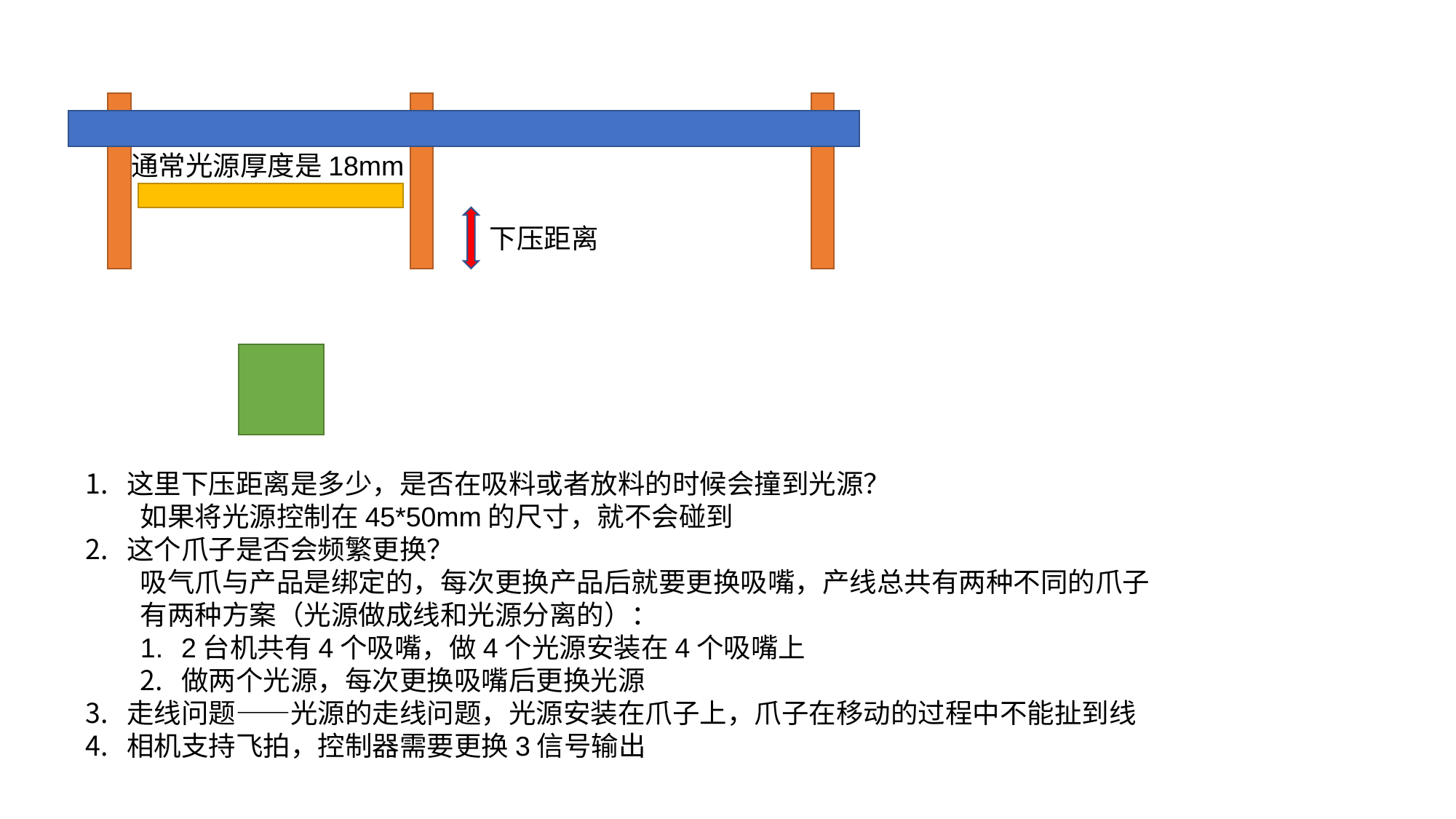

通常光源厚度是18mm

下压距离

这里下压距离是多少，是否在吸料或者放料的时候会撞到光源？
如果将光源控制在45*50mm的尺寸，就不会碰到
这个爪子是否会频繁更换？
吸气爪与产品是绑定的，每次更换产品后就要更换吸嘴，产线总共有两种不同的爪子
有两种方案（光源做成线和光源分离的）：
2台机共有4个吸嘴，做4个光源安装在4个吸嘴上
做两个光源，每次更换吸嘴后更换光源
走线问题——光源的走线问题，光源安装在爪子上，爪子在移动的过程中不能扯到线
相机支持飞拍，控制器需要更换3信号输出